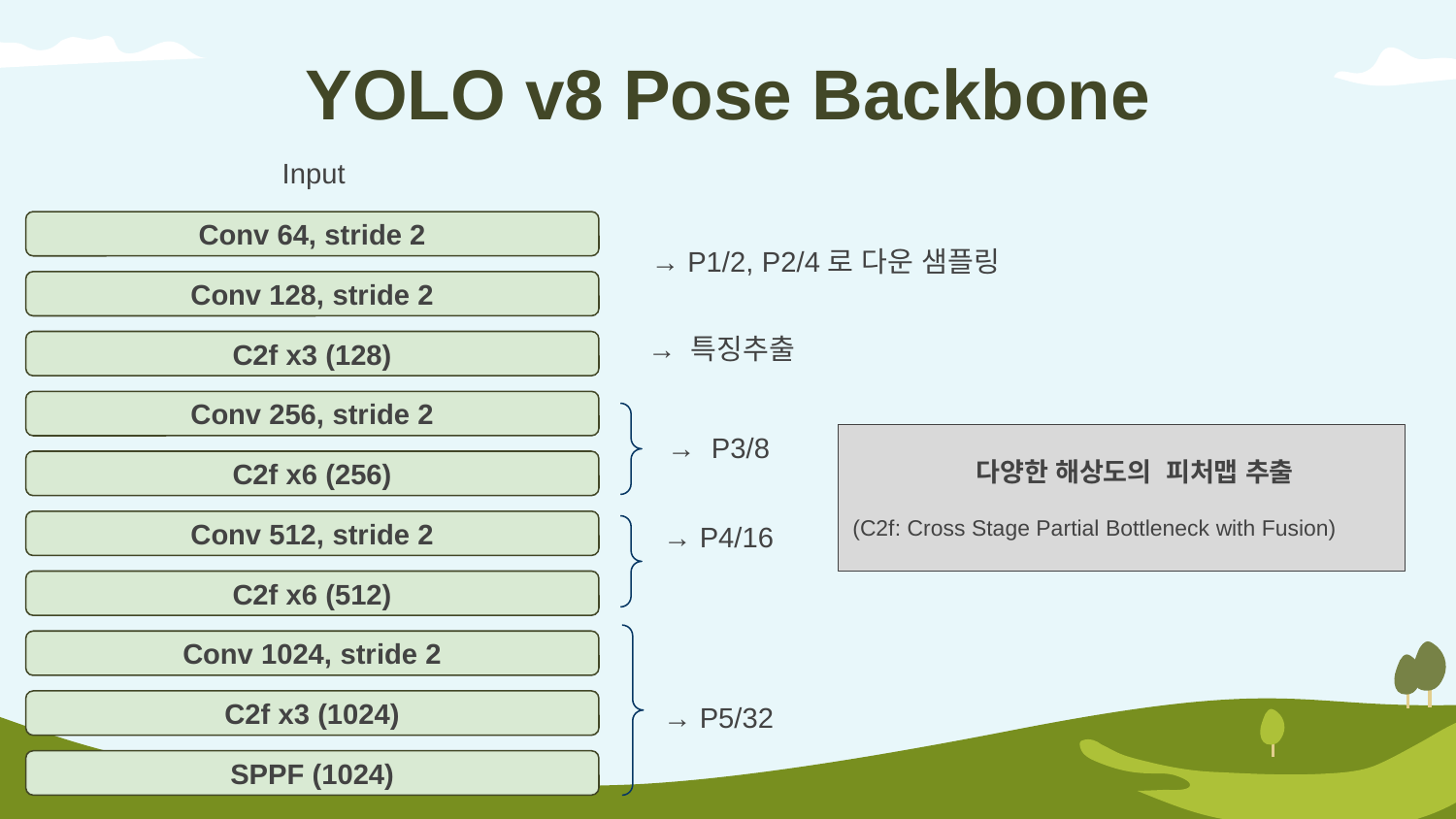

# YOLO v8 Pose Backbone
Input
Conv 64, stride 2
→ P1/2, P2/4로 다운 샘플링

Conv 128, stride 2
→ 특징추출
C2f x3 (128)
Conv 256, stride 2

→  P3/8

다양한 해상도의  피처맵 추출

(C2f: Cross Stage Partial Bottleneck with Fusion)
C2f x6 (256)
→ P4/16

Conv 512, stride 2

C2f x6 (512)

Conv 1024, stride 2
→ P5/32

C2f x3 (1024)
SPPF (1024)